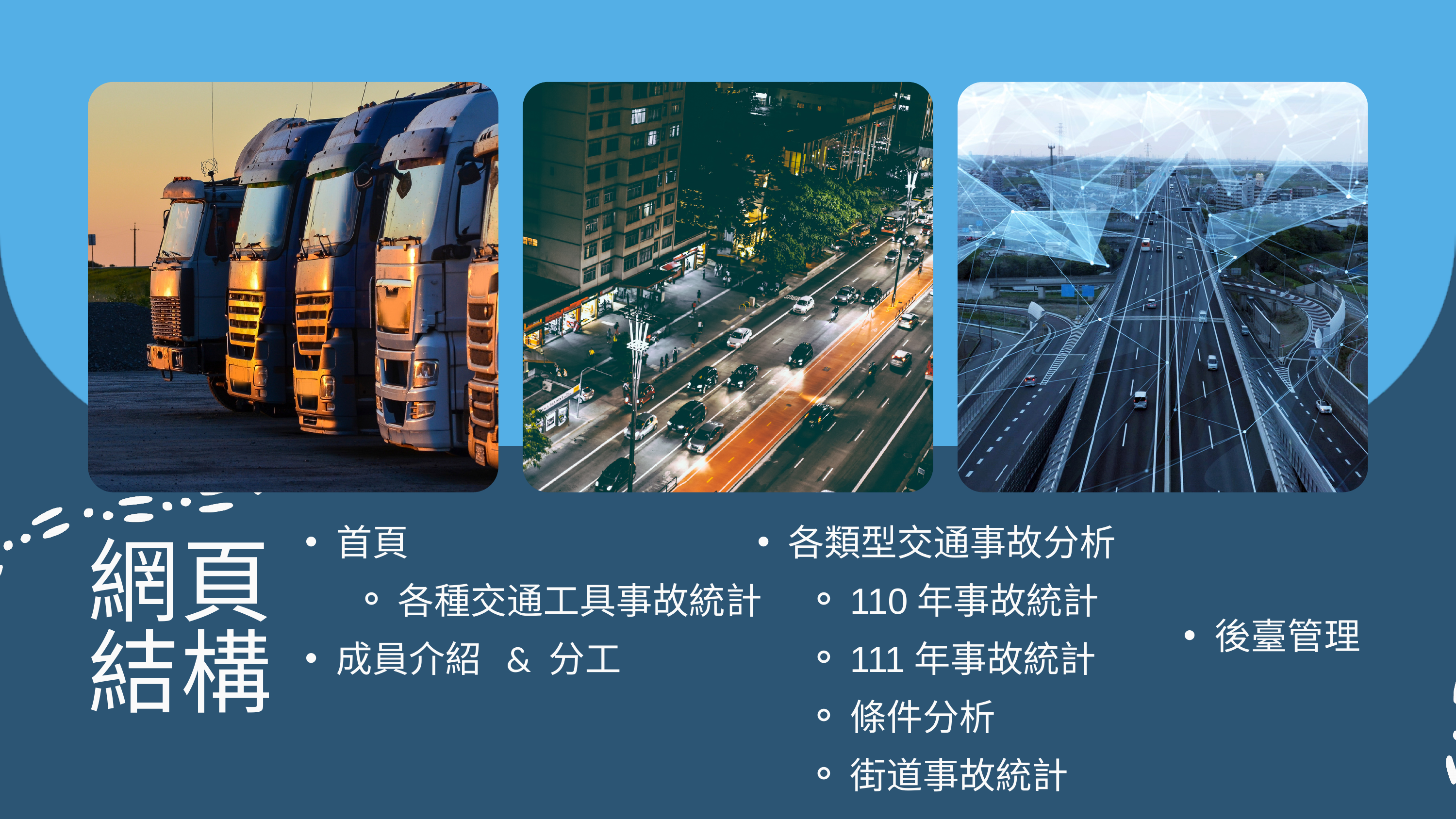

首頁
各種交通工具事故統計
成員介紹  & 分工
各類型交通事故分析
110年事故統計
111年事故統計
條件分析
街道事故統計
網頁
結構
後臺管理